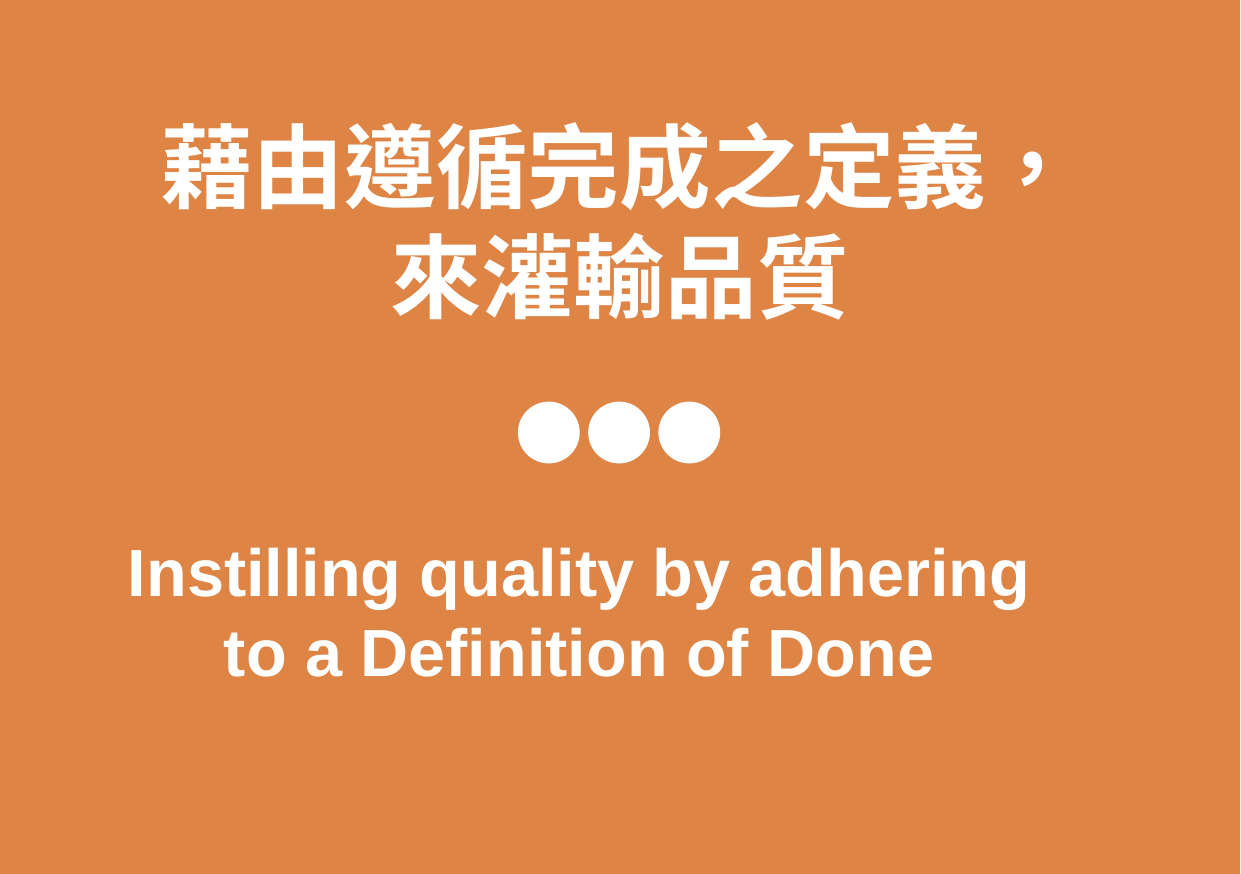

藉由遵循完成之定義，
來灌輸品質

Instilling quality by adhering to a Definition of Done